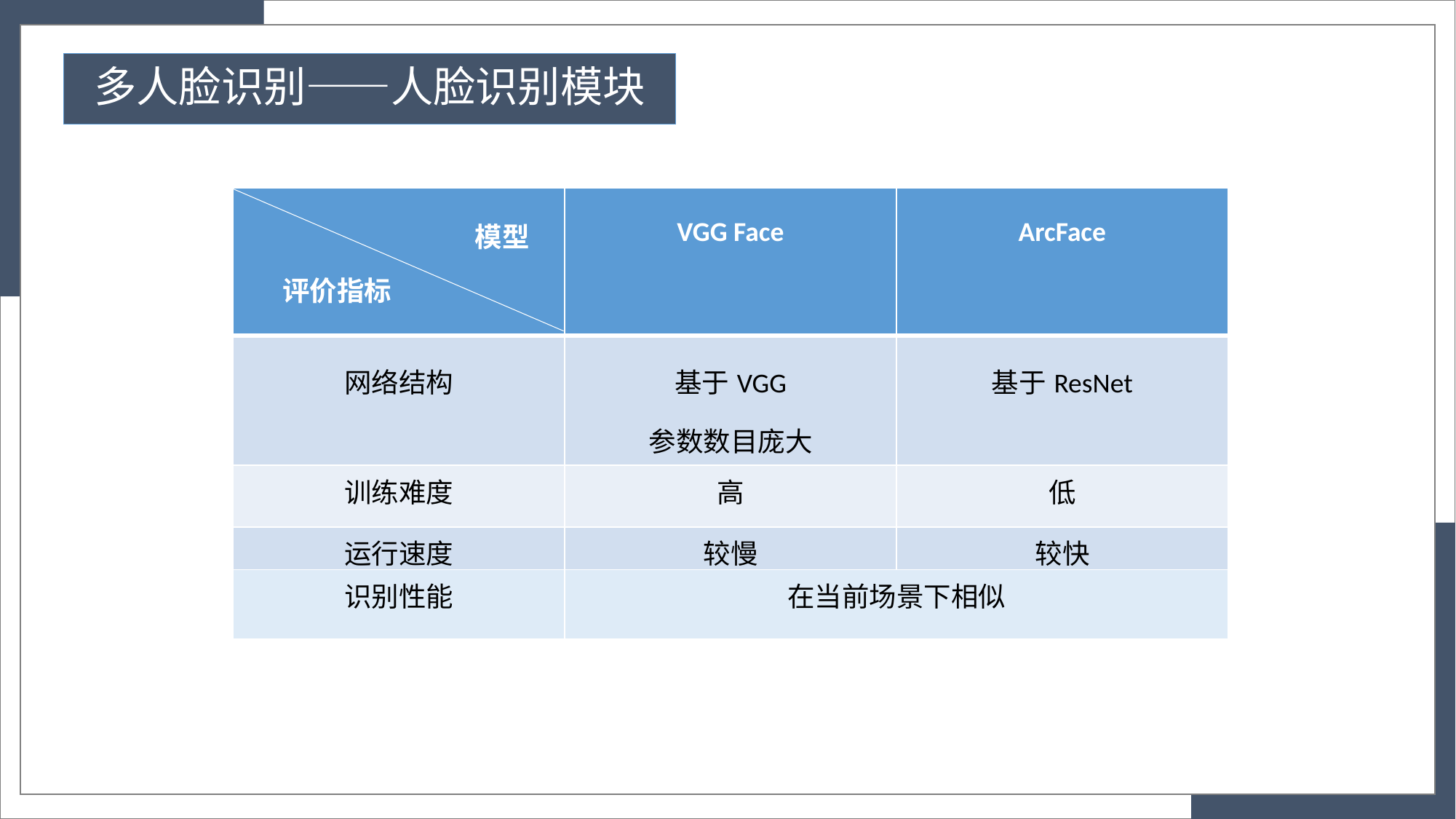

# 多人脸识别——人脸识别模块
|  | VGG Face | ArcFace |
| --- | --- | --- |
| 网络结构 | 基于VGG 参数数目庞大 | 基于ResNet |
| 训练难度 | 高 | 低 |
| 运行速度 | 较慢 | 较快 |
模型
评价指标
| 识别性能 | 在当前场景下相似 |
| --- | --- |